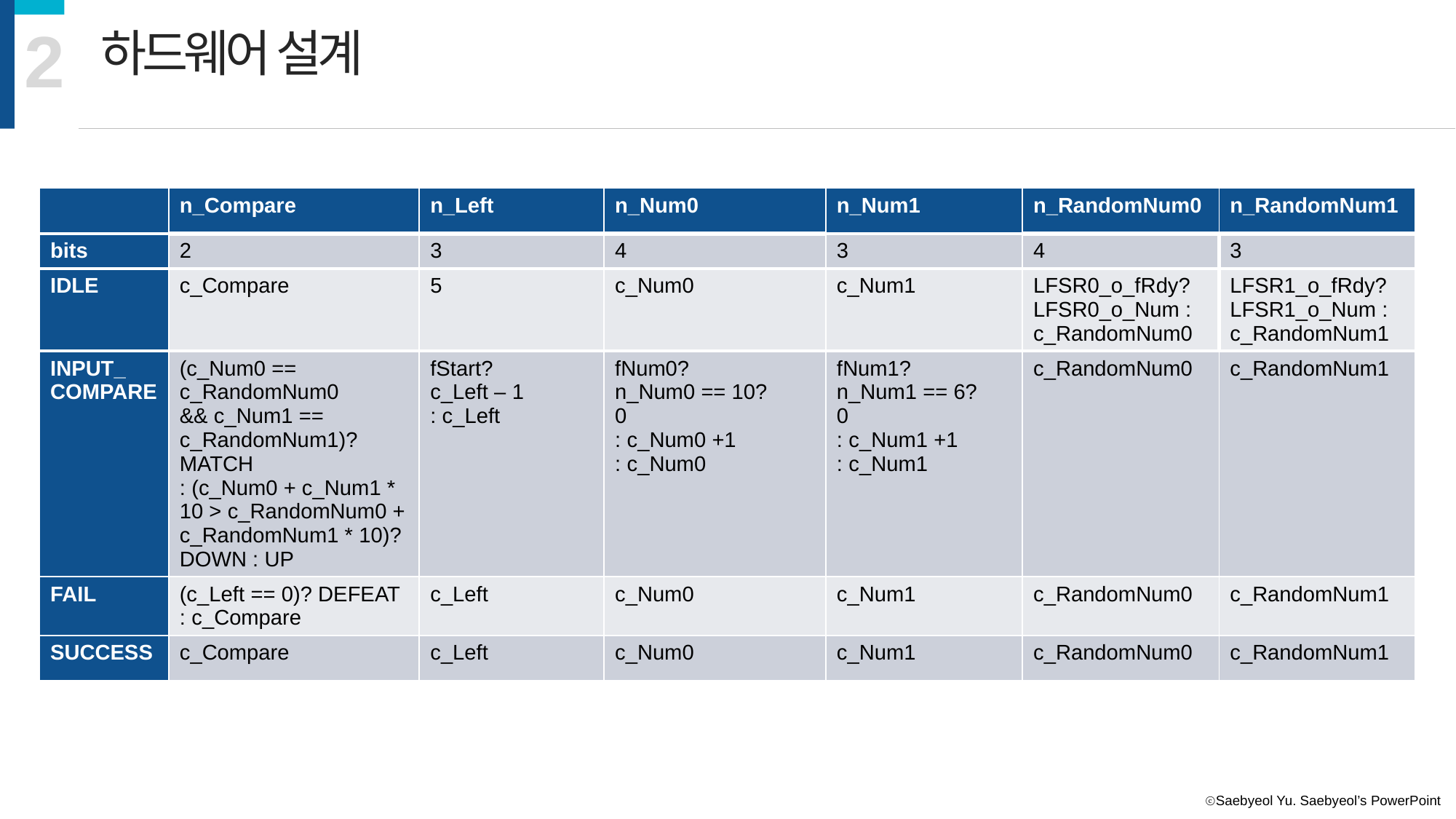

2
하드웨어 설계
|  | n\_Compare | n\_Left | n\_Num0 | n\_Num1 | n\_RandomNum0 | n\_RandomNum1 |
| --- | --- | --- | --- | --- | --- | --- |
| bits | 2 | 3 | 4 | 3 | 4 | 3 |
| IDLE | c\_Compare | 5 | c\_Num0 | c\_Num1 | LFSR0\_o\_fRdy? LFSR0\_o\_Num : c\_RandomNum0 | LFSR1\_o\_fRdy? LFSR1\_o\_Num : c\_RandomNum1 |
| INPUT\_ COMPARE | (c\_Num0 == c\_RandomNum0 && c\_Num1 == c\_RandomNum1)? MATCH : (c\_Num0 + c\_Num1 \* 10 > c\_RandomNum0 + c\_RandomNum1 \* 10)? DOWN : UP | fStart? c\_Left – 1 : c\_Left | fNum0? n\_Num0 == 10? 0 : c\_Num0 +1 : c\_Num0 | fNum1? n\_Num1 == 6? 0 : c\_Num1 +1 : c\_Num1 | c\_RandomNum0 | c\_RandomNum1 |
| FAIL | (c\_Left == 0)? DEFEAT : c\_Compare | c\_Left | c\_Num0 | c\_Num1 | c\_RandomNum0 | c\_RandomNum1 |
| SUCCESS | c\_Compare | c\_Left | c\_Num0 | c\_Num1 | c\_RandomNum0 | c\_RandomNum1 |